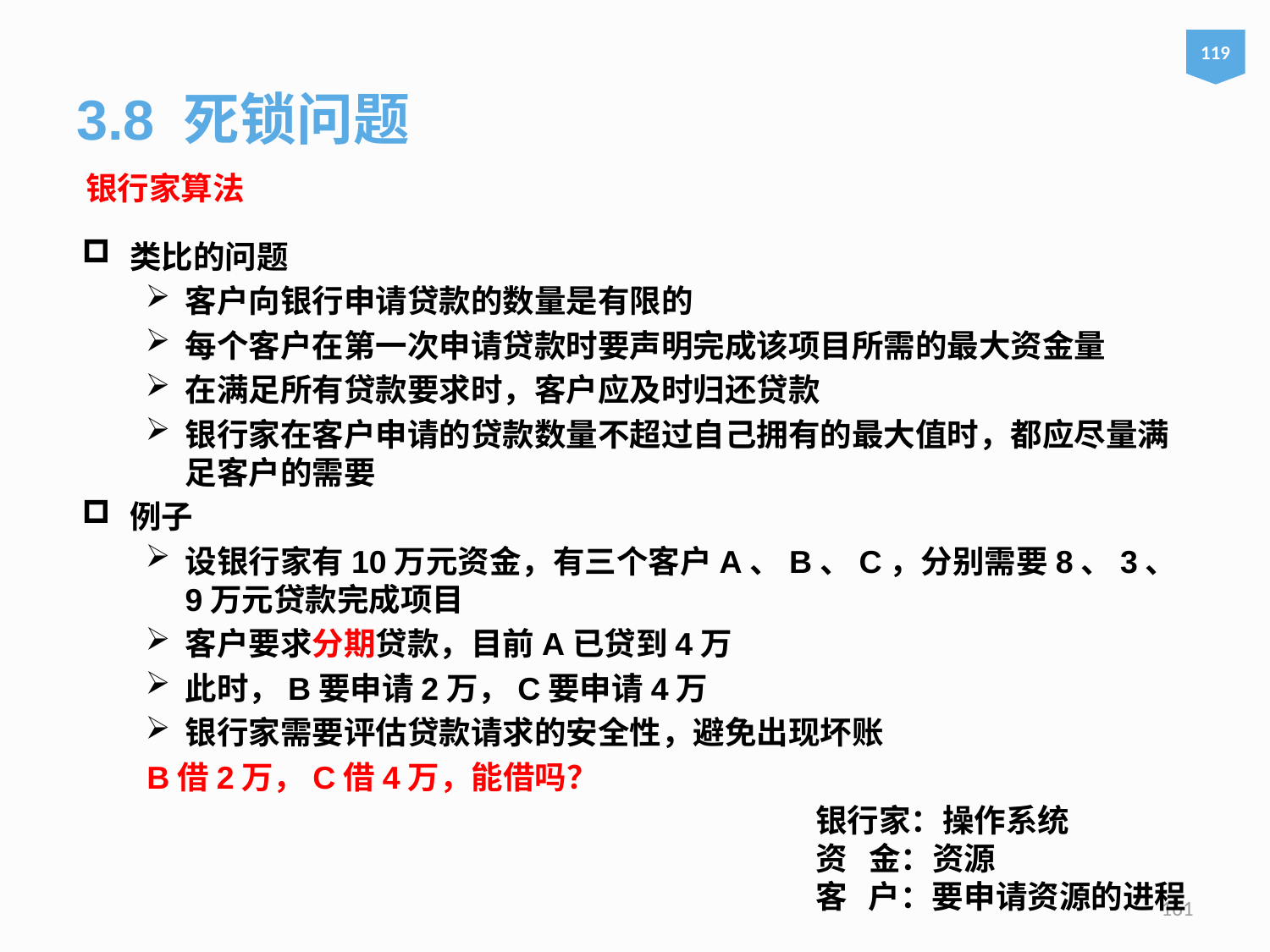

119
3.8 死锁问题
银行家算法

类比的问题
客户向银行申请贷款的数量是有限的
每个客户在第一次申请贷款时要声明完成该项目所需的最大资金量
在满足所有贷款要求时，客户应及时归还贷款
银行家在客户申请的贷款数量不超过自己拥有的最大值时，都应尽量满足客户的需要
例子
设银行家有10万元资金，有三个客户A、B、C，分别需要8、3、9万元贷款完成项目
客户要求分期贷款，目前A已贷到4万
此时，B要申请2万，C要申请4万
银行家需要评估贷款请求的安全性，避免出现坏账
   B借2万，C借4万，能借吗？

银行家：操作系统
资   金：资源
客   户：要申请资源的进程
161